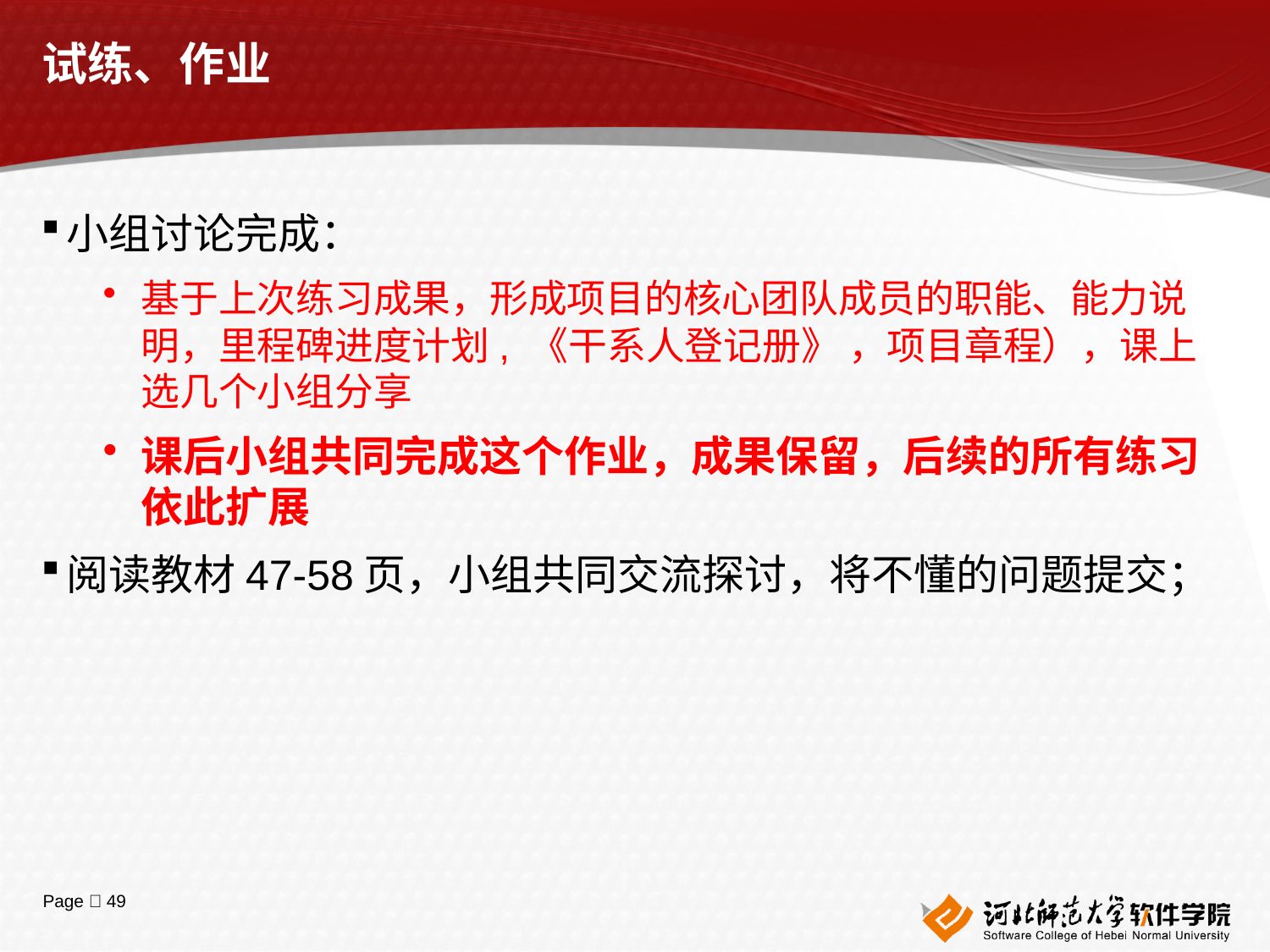

# 试练、作业
小组讨论完成：
基于上次练习成果，形成项目的核心团队成员的职能、能力说明，里程碑进度计划, 《干系人登记册》 ，项目章程），课上选几个小组分享
课后小组共同完成这个作业，成果保留，后续的所有练习依此扩展
阅读教材47-58页，小组共同交流探讨，将不懂的问题提交；